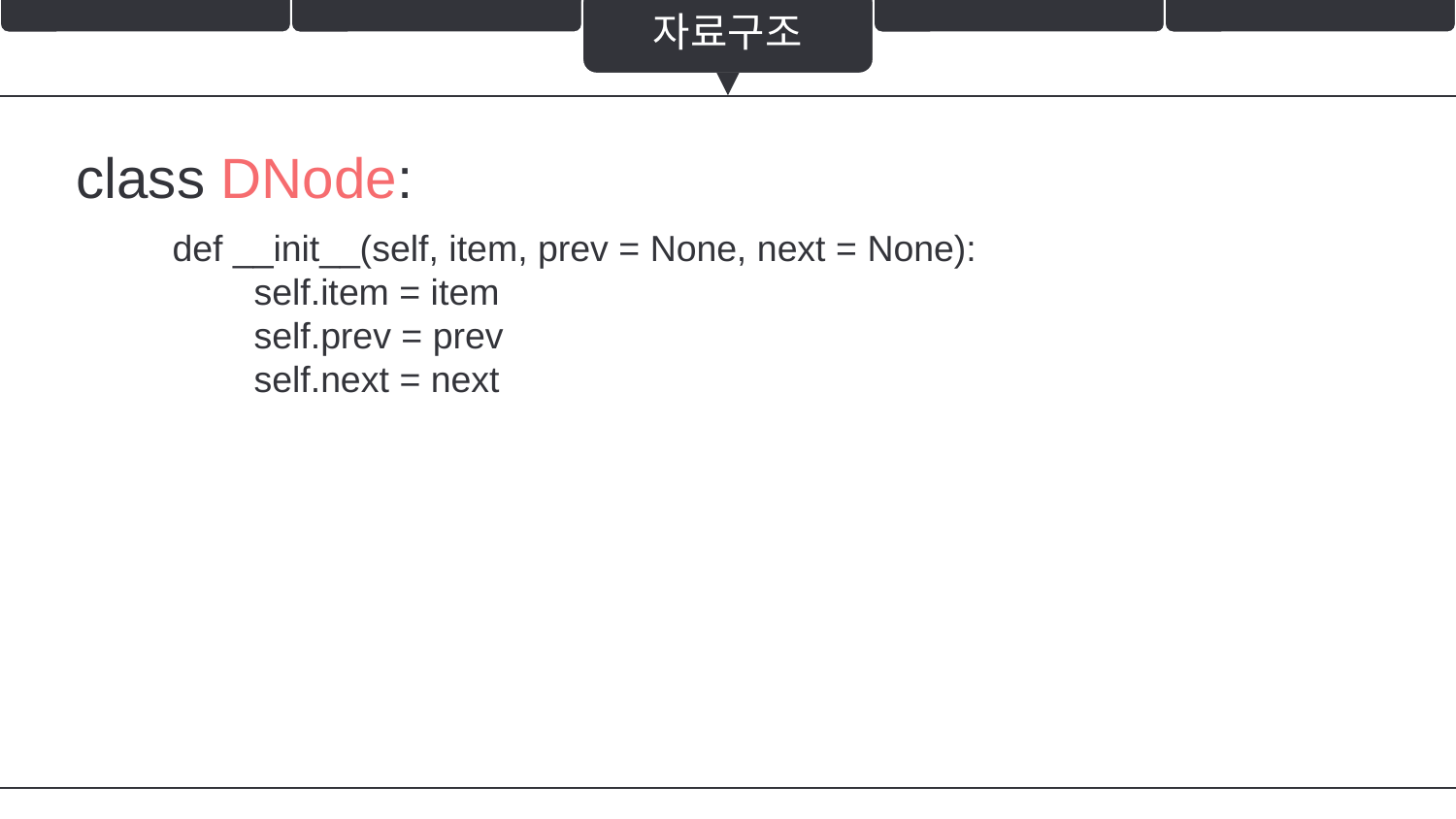

자료구조
class DNode:
def __init__(self, item, prev = None, next = None):
        self.item = item
        self.prev = prev
        self.next = next